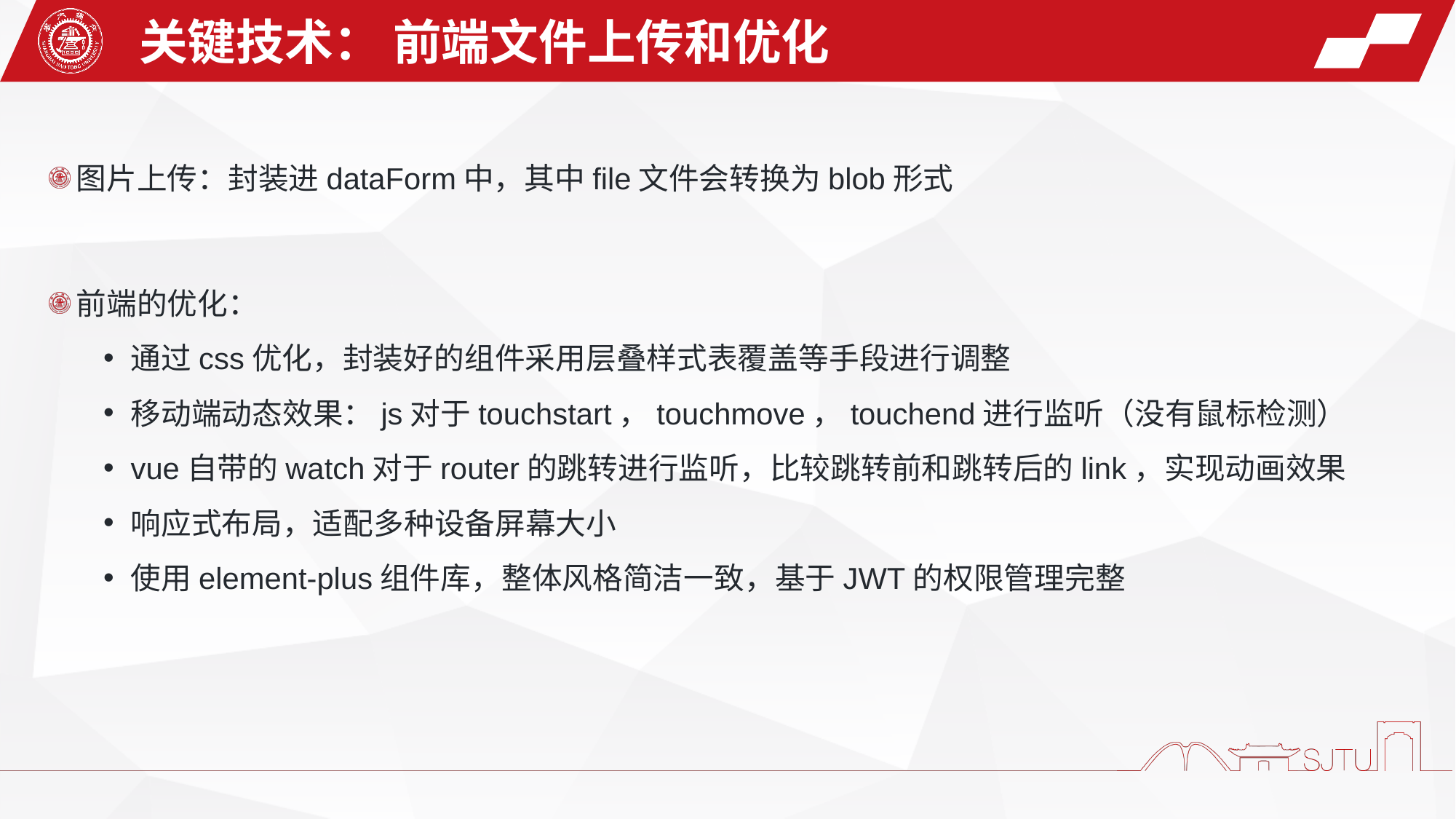

关键技术： 前端文件上传和优化

图片上传：封装进dataForm中，其中file⽂件会转换为blob形式

前端的优化：
通过css优化，封装好的组件采用层叠样式表覆盖等⼿段进⾏调整
移动端动态效果：js对于touchstart，touchmove，touchend进⾏监听（没有鼠标检测）
vue⾃带的watch对于router的跳转进⾏监听，比较跳转前和跳转后的link，实现动画效果
响应式布局，适配多种设备屏幕大小
使用element-plus组件库，整体风格简洁一致，基于JWT的权限管理完整